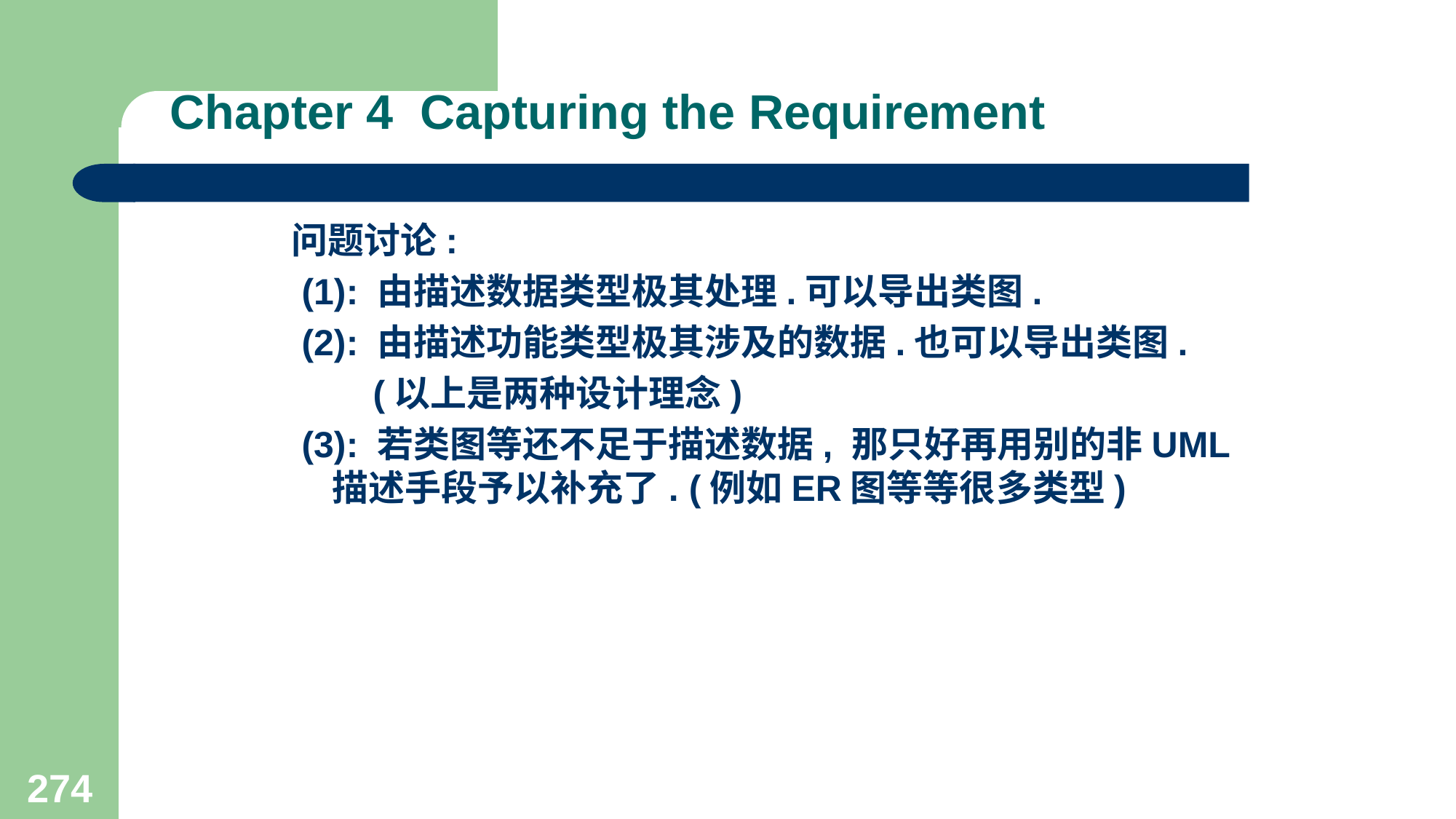

# Chapter 4  Capturing the Requirement
问题讨论:
 (1): 由描述数据类型极其处理.可以导出类图.
 (2): 由描述功能类型极其涉及的数据.也可以导出类图.
        (以上是两种设计理念)
 (3): 若类图等还不足于描述数据, 那只好再用别的非UML描述手段予以补充了. (例如ER图等等很多类型)

274